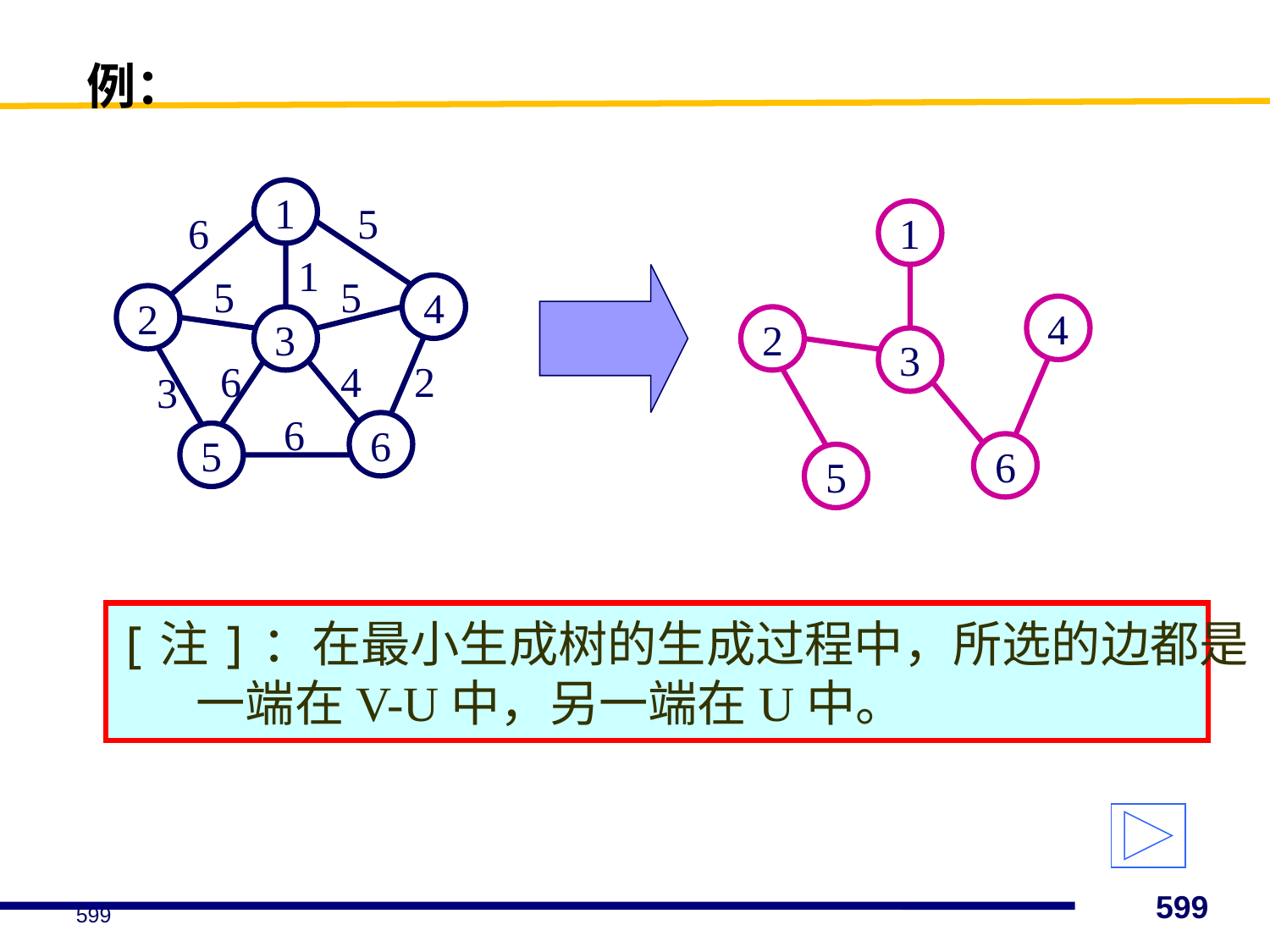

# 例：
1
5
6

1
5
5
4
2
3

6
4
2
3

6
6
5

1

3
4

2

5

6
[注]：在最小生成树的生成过程中，所选的边都是
      一端在V-U中，另一端在U中。

599
599